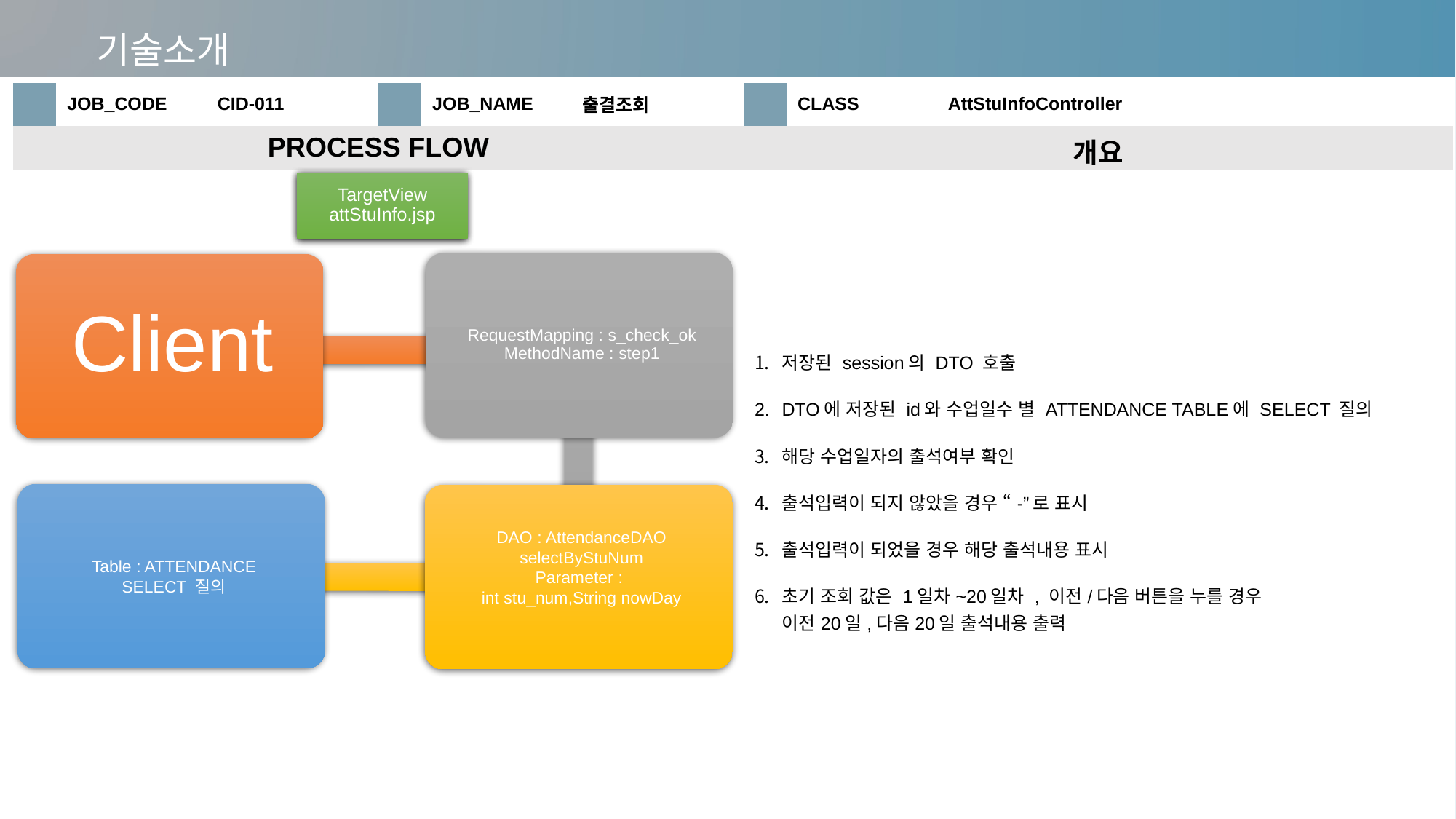

기술소개

|  | JOB\_CODE | CID-011 |  | JOB\_NAME | 출결조회 |  | CLASS | AttStuInfoController |
| --- | --- | --- | --- | --- | --- | --- | --- | --- |
| PROCESS FLOW |  |  |  |  |  | 개요 |  |  |
|  |  |  |  |  |  | 저장된 session의 DTO 호출 DTO에 저장된 id와 수업일수 별 ATTENDANCE TABLE에 SELECT 질의 해당 수업일자의 출석여부 확인 출석입력이 되지 않았을 경우 “-”로 표시 출석입력이 되었을 경우 해당 출석내용 표시 초기 조회 값은 1일차~20일차 , 이전/다음 버튼을 누를 경우 이전20일,다음20일 출석내용 출력 |  |  |

TargetView
attStuInfo.jsp
Client
RequestMapping : s_check_ok
MethodName : step1
DAO : AttendanceDAO
selectByStuNum
Parameter :
int stu_num,String nowDay
Table : ATTENDANCE
SELECT 질의